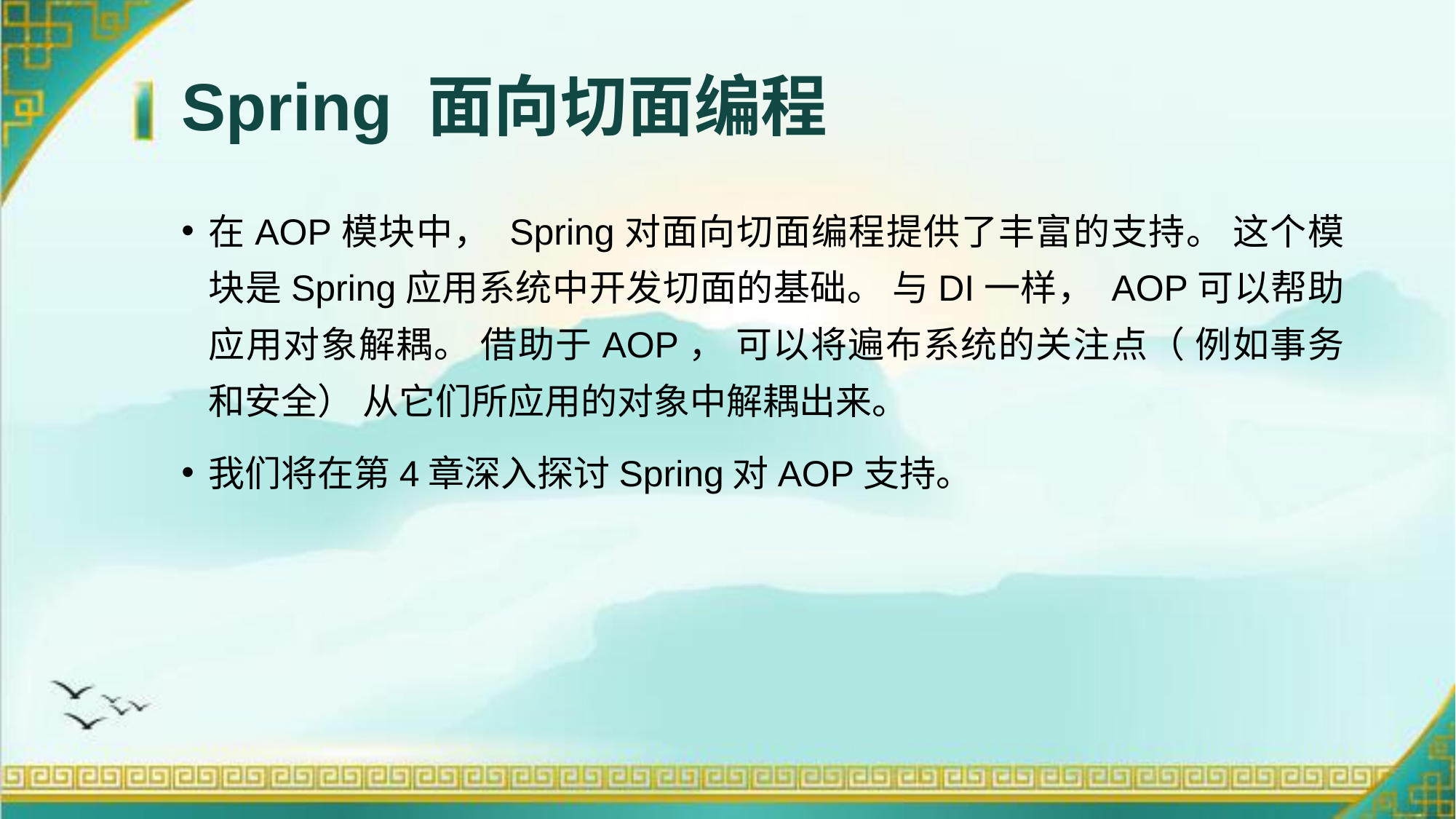

# Spring 面向切面编程
在AOP模块中， Spring对面向切面编程提供了丰富的支持。 这个模块是Spring应用系统中开发切面的基础。 与DI一样， AOP可以帮助应用对象解耦。 借助于AOP， 可以将遍布系统的关注点（ 例如事务和安全） 从它们所应用的对象中解耦出来。
我们将在第4章深入探讨Spring对AOP支持。